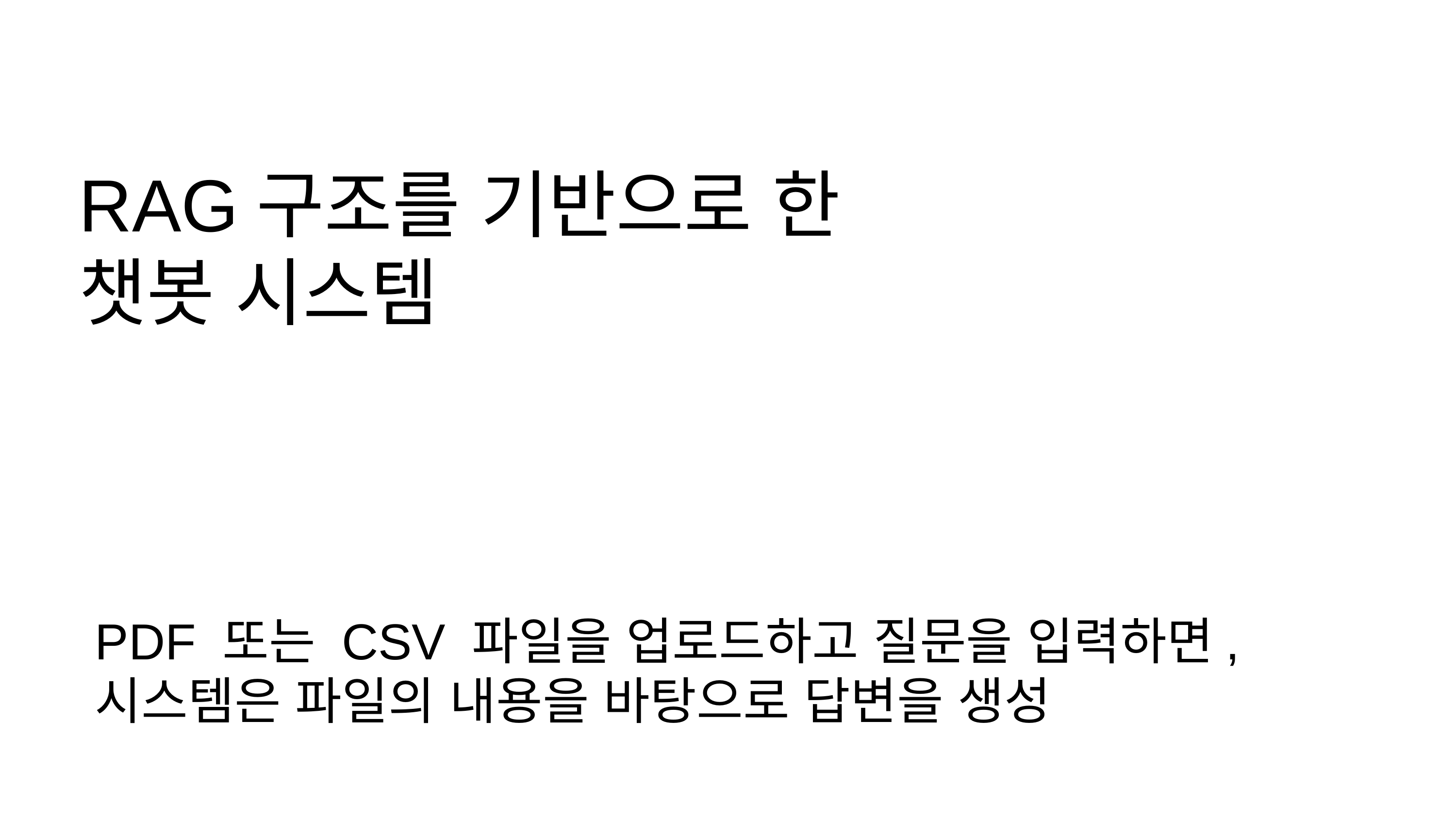

RAG구조를 기반으로 한 챗봇 시스템
PDF 또는 CSV 파일을 업로드하고 질문을 입력하면, 시스템은 파일의 내용을 바탕으로 답변을 생성